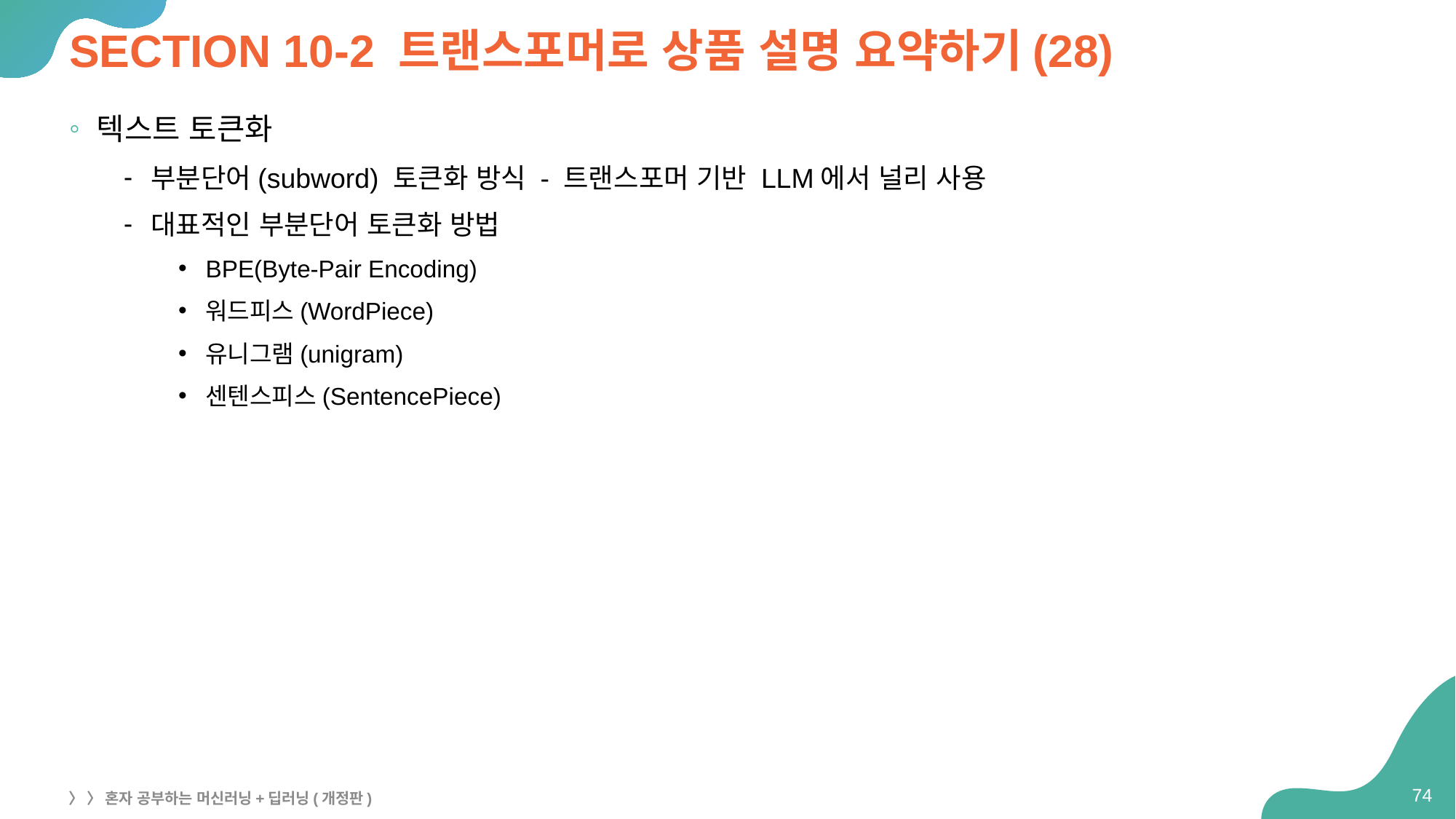

# SECTION 10-2 트랜스포머로 상품 설명 요약하기(28)
텍스트 토큰화
부분단어(subword) 토큰화 방식 - 트랜스포머 기반 LLM에서 널리 사용
대표적인 부분단어 토큰화 방법
BPE(Byte-Pair Encoding)
워드피스(WordPiece)
유니그램(unigram)
센텐스피스(SentencePiece)
74
〉 〉 혼자 공부하는 머신러닝+딥러닝(개정판)